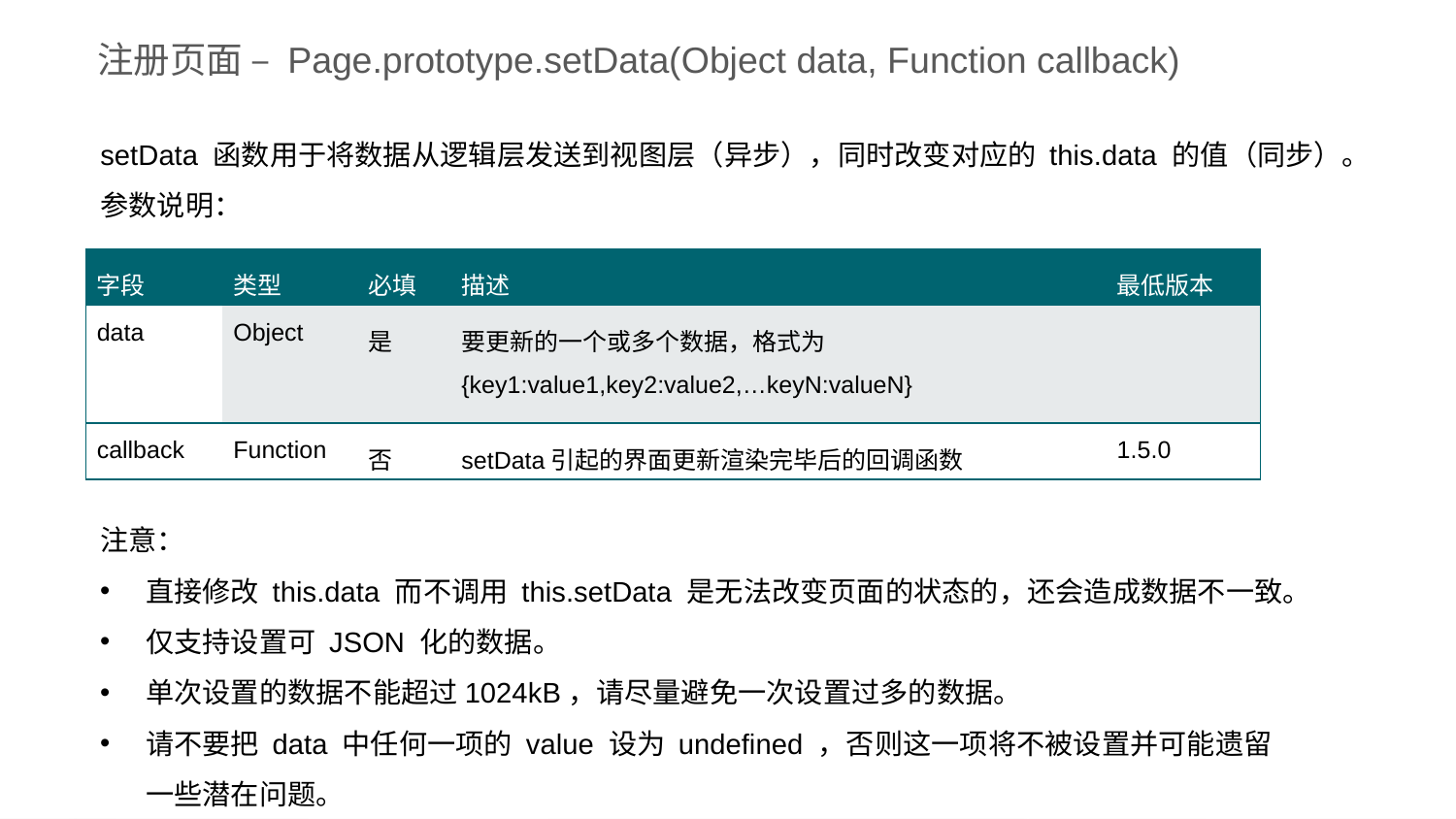

注册页面 – Page.prototype.setData(Object data, Function callback)
setData 函数用于将数据从逻辑层发送到视图层（异步），同时改变对应的 this.data 的值（同步）。
参数说明：
| 字段 | 类型 | 必填 | 描述 | 最低版本 |
| --- | --- | --- | --- | --- |
| data | Object | 是 | 要更新的一个或多个数据，格式为{key1:value1,key2:value2,…keyN:valueN} |  |
| callback | Function | 否 | setData引起的界面更新渲染完毕后的回调函数 | 1.5.0 |
注意：
直接修改 this.data 而不调用 this.setData 是无法改变页面的状态的，还会造成数据不一致。
仅支持设置可 JSON 化的数据。
单次设置的数据不能超过1024kB，请尽量避免一次设置过多的数据。
请不要把 data 中任何一项的 value 设为 undefined ，否则这一项将不被设置并可能遗留一些潜在问题。